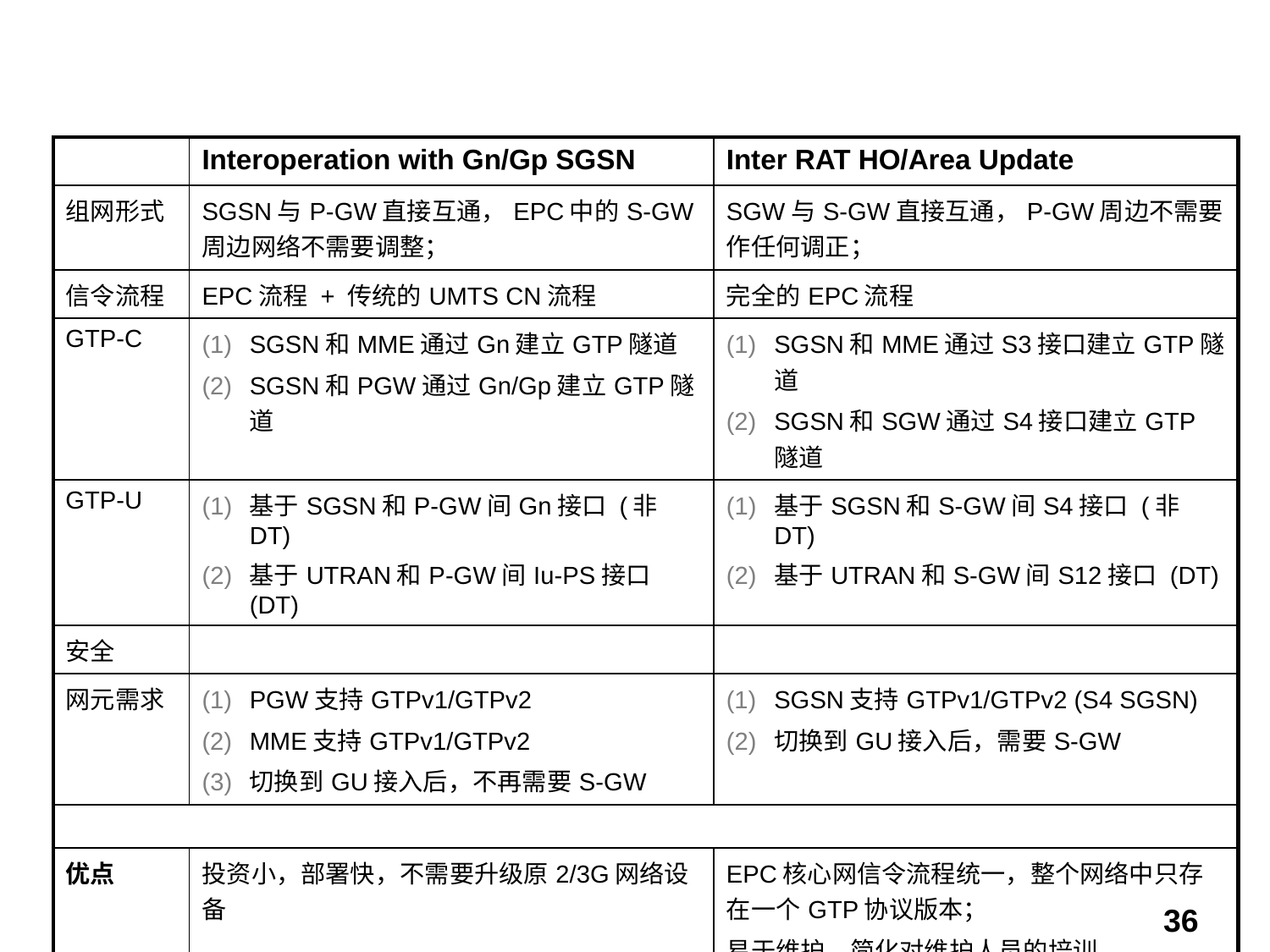

# LTE与3GPP网络的数据互操作：方案比较
|  | Interoperation with Gn/Gp SGSN | Inter RAT HO/Area Update |
| --- | --- | --- |
| 组网形式 | SGSN与P-GW直接互通，EPC中的S-GW周边网络不需要调整； | SGW与S-GW直接互通，P-GW周边不需要作任何调正； |
| 信令流程 | EPC流程 + 传统的UMTS CN流程 | 完全的EPC流程 |
| GTP-C | SGSN和MME通过Gn建立GTP隧道 SGSN和PGW通过Gn/Gp建立GTP隧道 | SGSN和MME通过S3接口建立GTP隧道 SGSN和SGW通过S4接口建立GTP隧道 |
| GTP-U | 基于SGSN和P-GW间Gn接口 (非DT) 基于UTRAN和P-GW间Iu-PS接口 (DT) | 基于SGSN和S-GW间S4接口 (非DT) 基于UTRAN和S-GW间S12接口 (DT) |
| 安全 |  |  |
| 网元需求 | PGW支持GTPv1/GTPv2 MME支持GTPv1/GTPv2 切换到GU接入后，不再需要S-GW | SGSN支持GTPv1/GTPv2 (S4 SGSN) 切换到GU接入后，需要S-GW |
|  |  |  |
| 优点 | 投资小，部署快，不需要升级原2/3G网络设备 | EPC核心网信令流程统一，整个网络中只存在一个GTP协议版本； 易于维护，简化对维护人员的培训 |
| 缺点 | EPC核心网不是完全的EPS流程，维护人员需要同时掌握2/3G和4G的信令流程，对新入维护人员必须再回头培训GTPv1的知识 | 需要对原2/3G网络中的SGSN进行升级投资； 部分SGSN产品由于平台限制无法或很难再升级为R8版本 |
Page 36